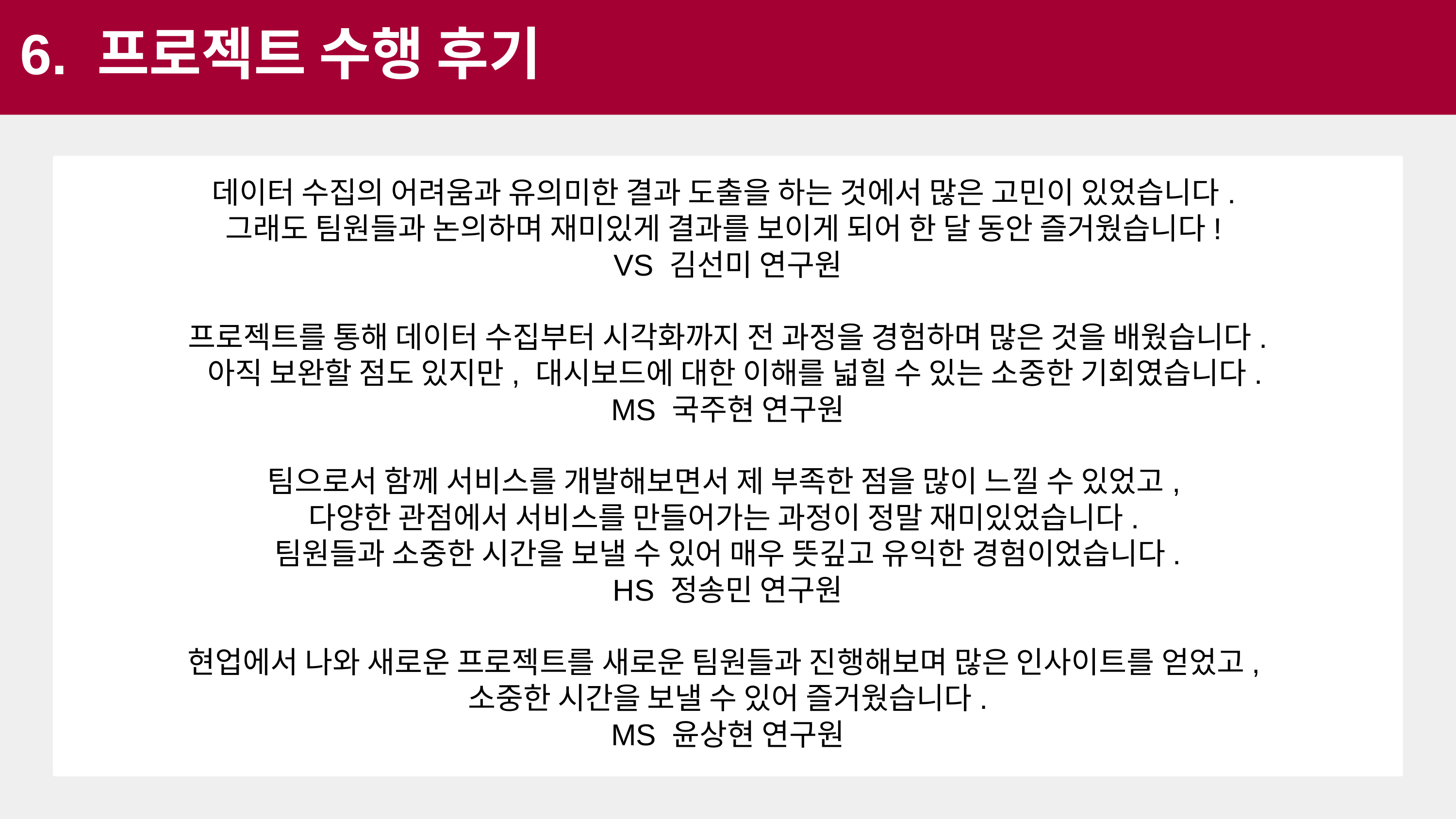

6. 프로젝트 수행 후기

데이터 수집의 어려움과 유의미한 결과 도출을 하는 것에서 많은 고민이 있었습니다.
그래도 팀원들과 논의하며 재미있게 결과를 보이게 되어 한 달 동안 즐거웠습니다!
VS 김선미 연구원

프로젝트를 통해 데이터 수집부터 시각화까지 전 과정을 경험하며 많은 것을 배웠습니다.
 아직 보완할 점도 있지만, 대시보드에 대한 이해를 넓힐 수 있는 소중한 기회였습니다.
MS 국주현 연구원

팀으로서 함께 서비스를 개발해보면서 제 부족한 점을 많이 느낄 수 있었고,
다양한 관점에서 서비스를 만들어가는 과정이 정말 재미있었습니다.
팀원들과 소중한 시간을 보낼 수 있어 매우 뜻깊고 유익한 경험이었습니다.
HS 정송민 연구원

현업에서 나와 새로운 프로젝트를 새로운 팀원들과 진행해보며 많은 인사이트를 얻었고,
소중한 시간을 보낼 수 있어 즐거웠습니다.
MS 윤상현 연구원